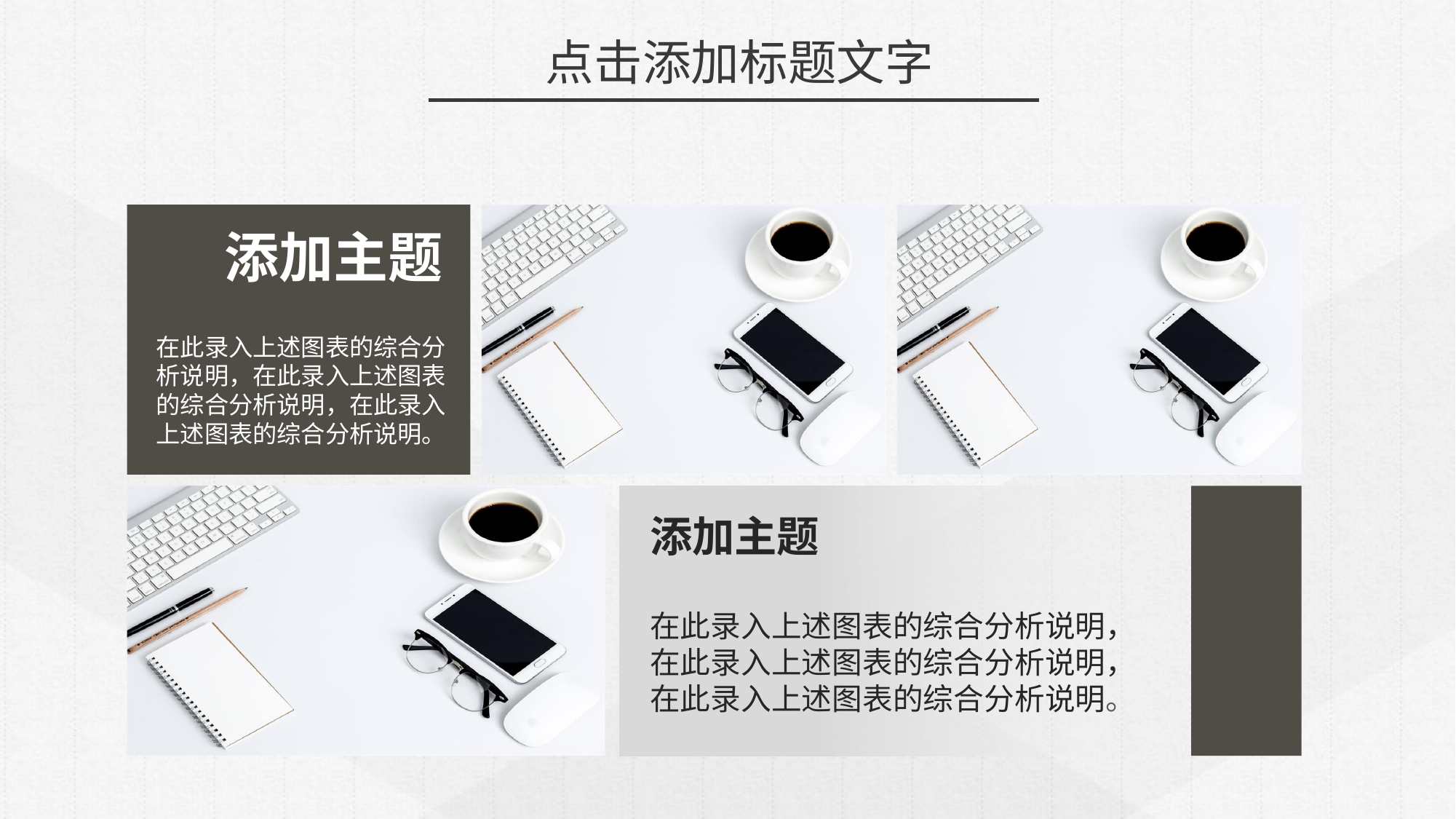

点击添加标题文字

添加主题
在此录入上述图表的综合分析说明，在此录入上述图表的综合分析说明，在此录入上述图表的综合分析说明。

添加主题
在此录入上述图表的综合分析说明，在此录入上述图表的综合分析说明，在此录入上述图表的综合分析说明。